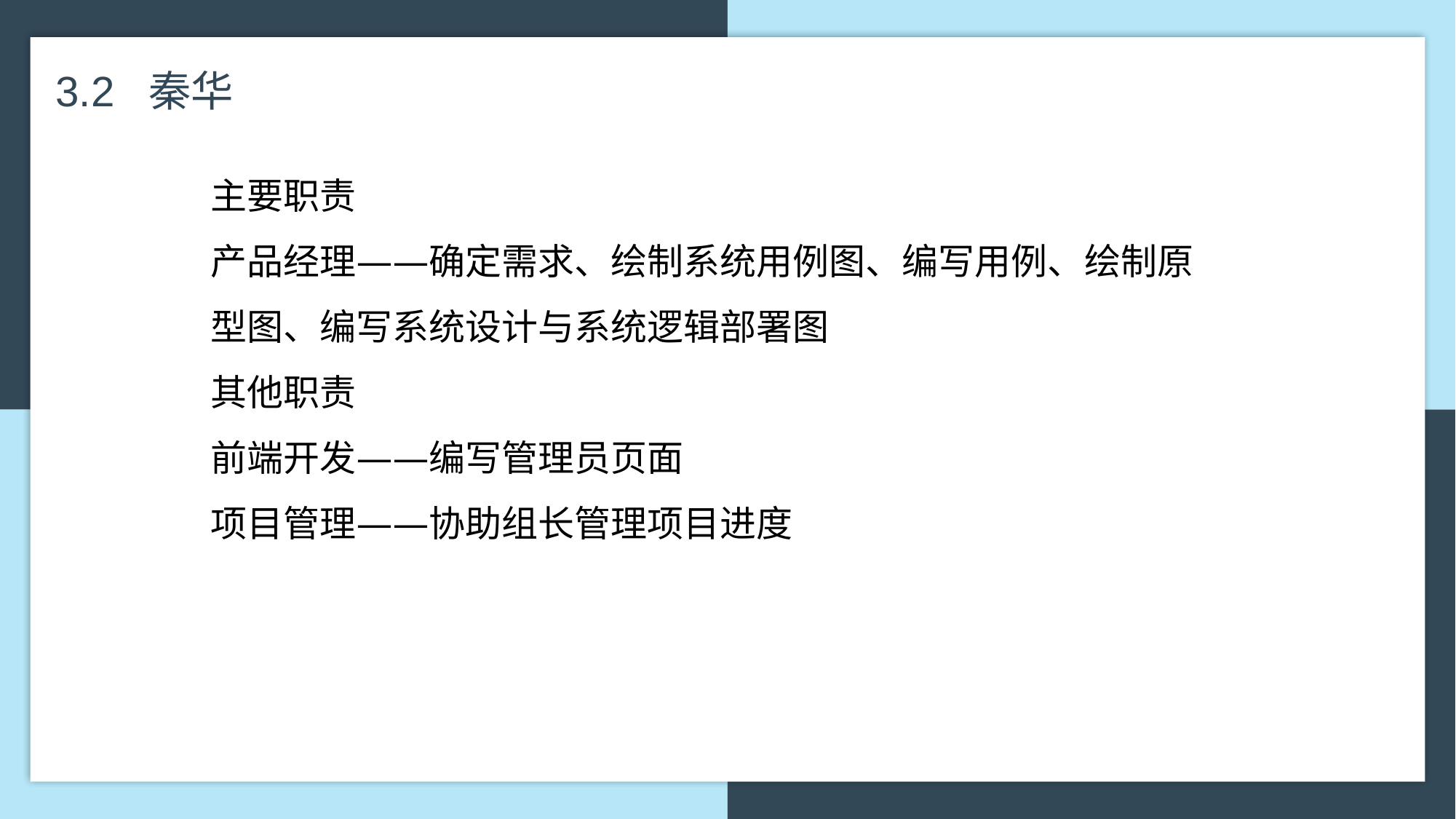

3.2  秦华

主要职责
产品经理——确定需求、绘制系统用例图、编写用例、绘制原型图、编写系统设计与系统逻辑部署图
其他职责
前端开发——编写管理员页面
项目管理——协助组长管理项目进度